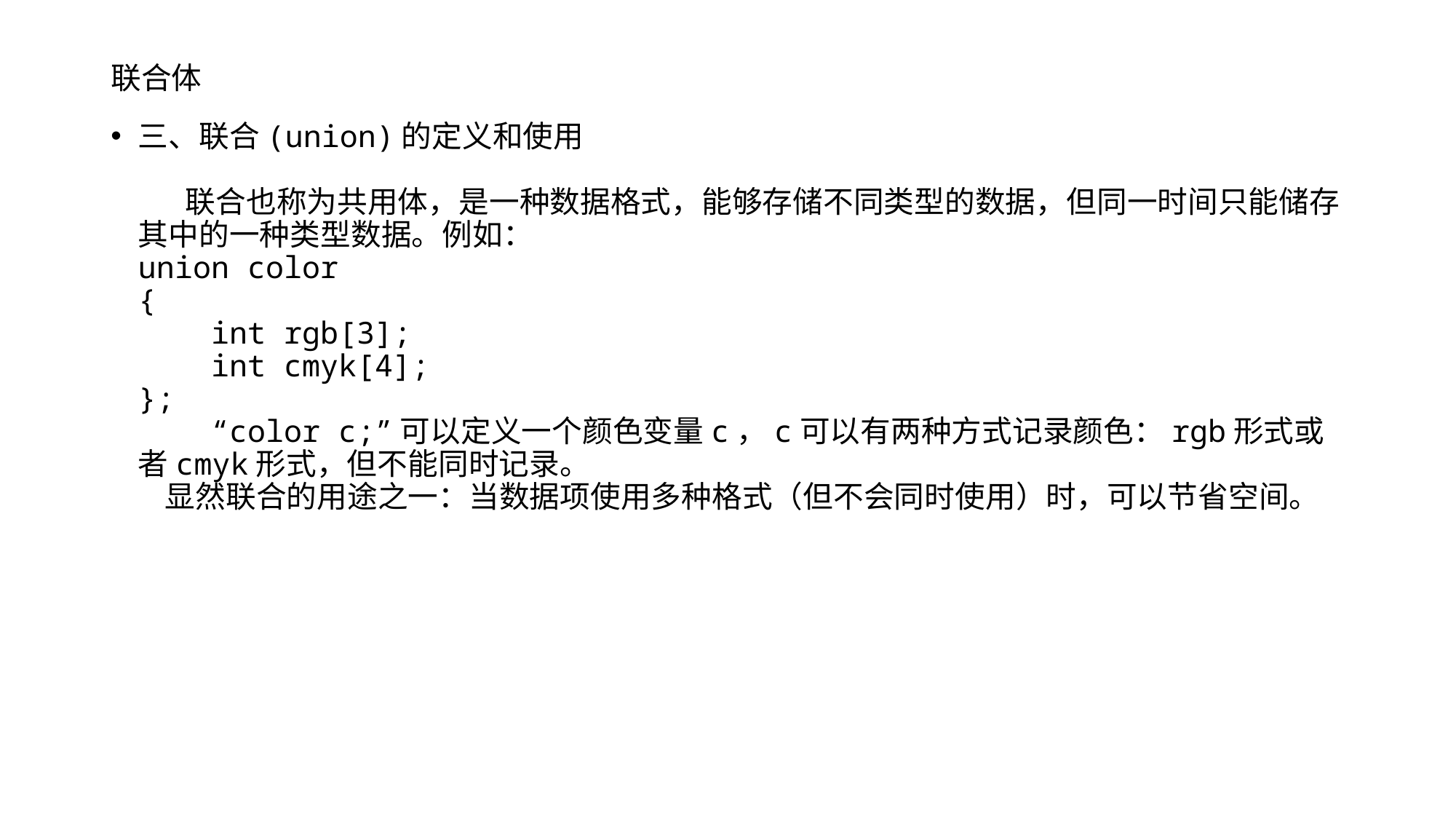

# 联合体
三、联合(union)的定义和使用
       联合也称为共用体，是一种数据格式，能够存储不同类型的数据，但同一时间只能储存其中的一种类型数据。例如：
union color
{
    int rgb[3];
    int cmyk[4];
};
    “color c;”可以定义一个颜色变量c，c可以有两种方式记录颜色：rgb形式或者cmyk形式，但不能同时记录。
    显然联合的用途之一：当数据项使用多种格式（但不会同时使用）时，可以节省空间。